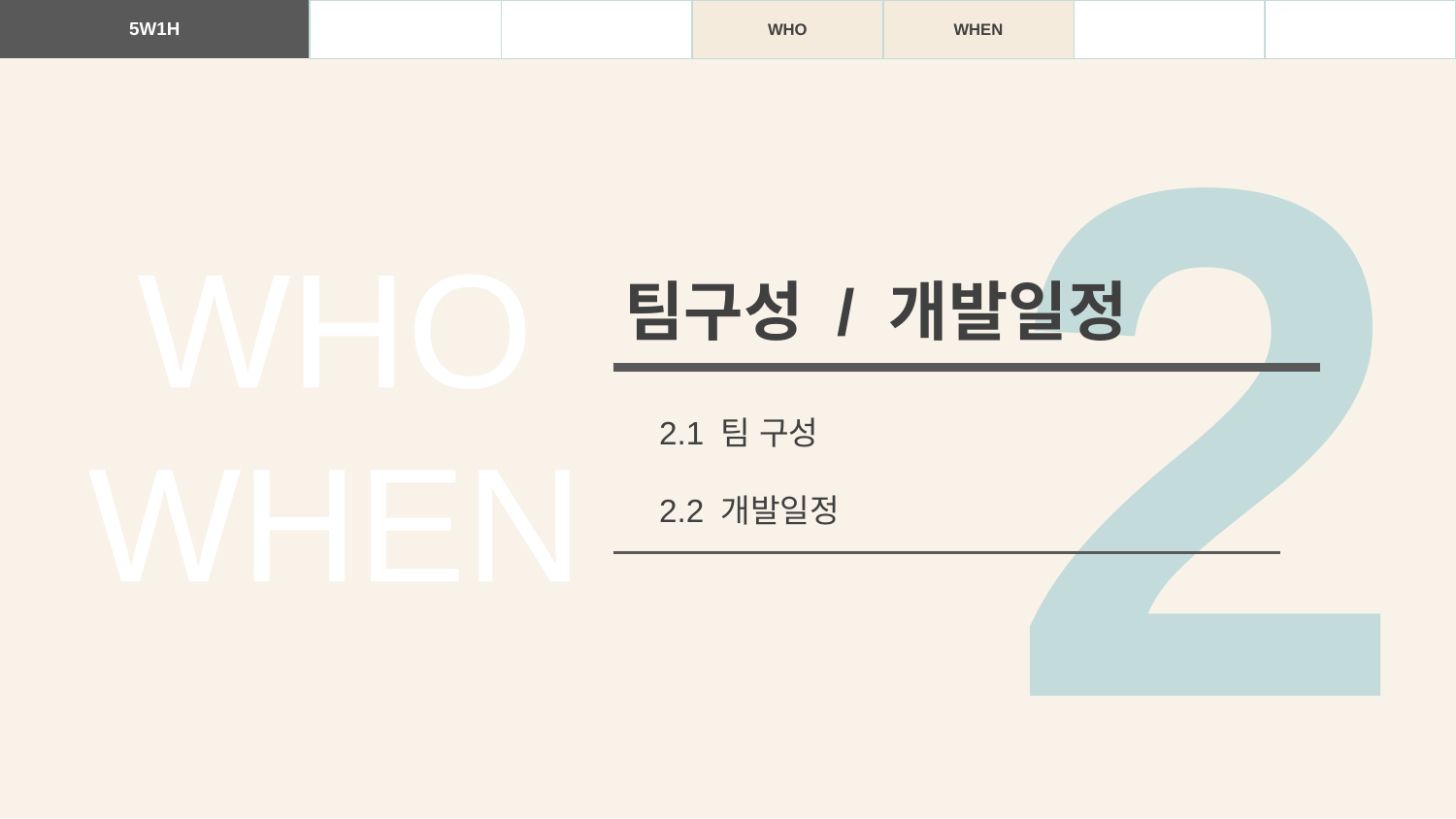

| 5W1H | WHAT | WHY | WHO | WHEN | WHERE | HOW |
| --- | --- | --- | --- | --- | --- | --- |
2
WHO
WHEN
팀구성 / 개발일정
2.1 팀 구성

2.2 개발일정